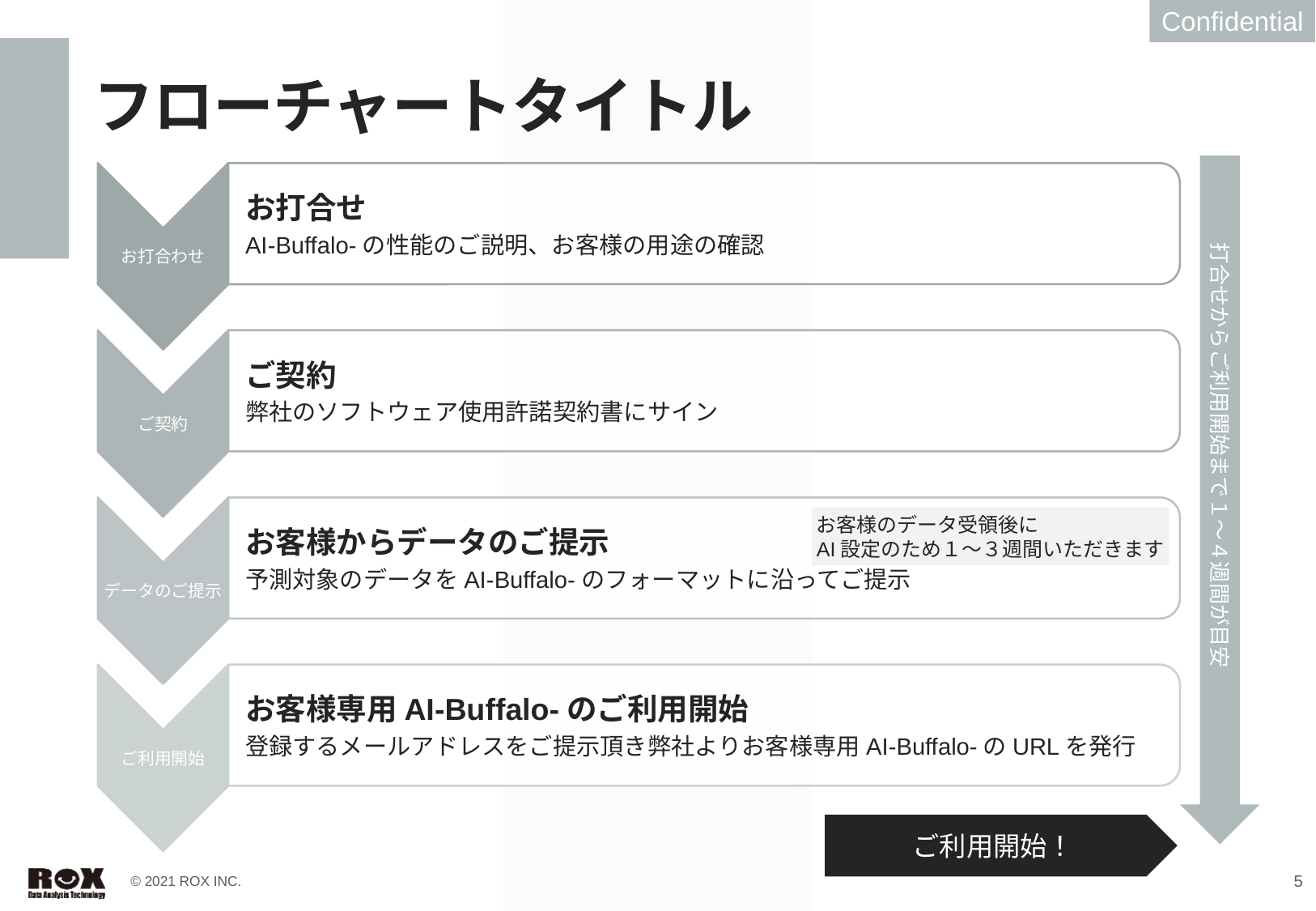

# フローチャートタイトル
Confidential

打合せからご利用開始まで１〜４週間が目安

お打合わせ
お打合せ
AI-Buffalo-の性能のご説明、お客様の用途の確認
ご契約
ご契約
弊社のソフトウェア使用許諾契約書にサイン
データのご提示
お客様からデータのご提示
予測対象のデータをAI-Buffalo-のフォーマットに沿ってご提示
ご利用開始

お客様専用AI-Buffalo-のご利用開始
登録するメールアドレスをご提示頂き弊社よりお客様専用AI-Buffalo-のURLを発行

お客様のデータ受領後に
AI設定のため１〜３週間いただきます
ご利用開始！
© 2021 ROX inc.
5